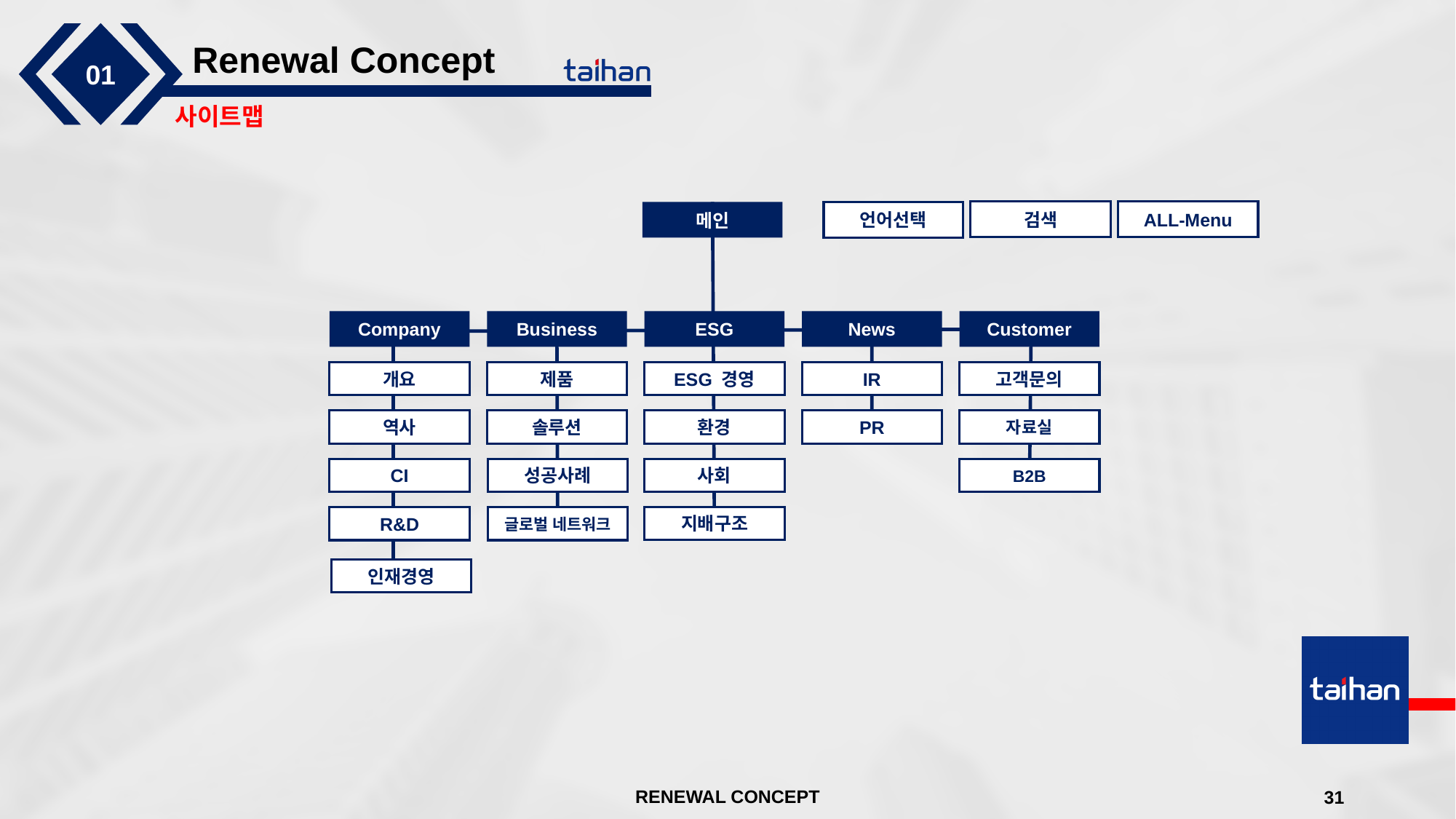

사이트맵
검색
ALL-Menu
언어선택
메인
Company
Business
ESG
Customer
News
개요
제품
ESG 경영
고객문의
IR
역사
솔루션
환경
자료실
PR
CI
성공사례
사회
B2B
지배구조
R&D
글로벌 네트워크
인재경영
RENEWAL CONCEPT
31